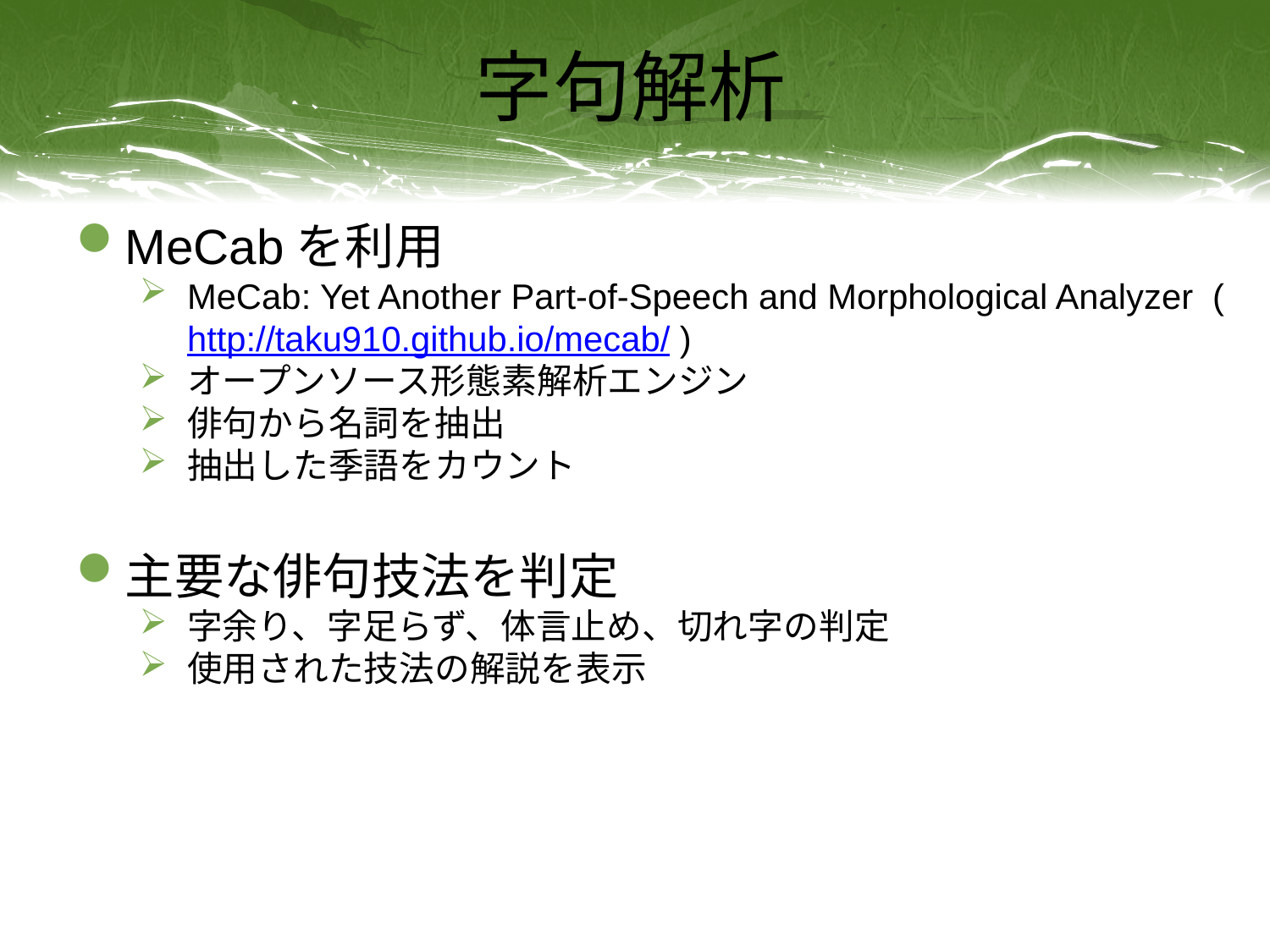

# 字句解析
MeCabを利用
MeCab: Yet Another Part-of-Speech and Morphological Analyzer  ( http://taku910.github.io/mecab/ )
オープンソース形態素解析エンジン
俳句から名詞を抽出
抽出した季語をカウント

主要な俳句技法を判定
字余り、字足らず、体言止め、切れ字の判定
使用された技法の解説を表示